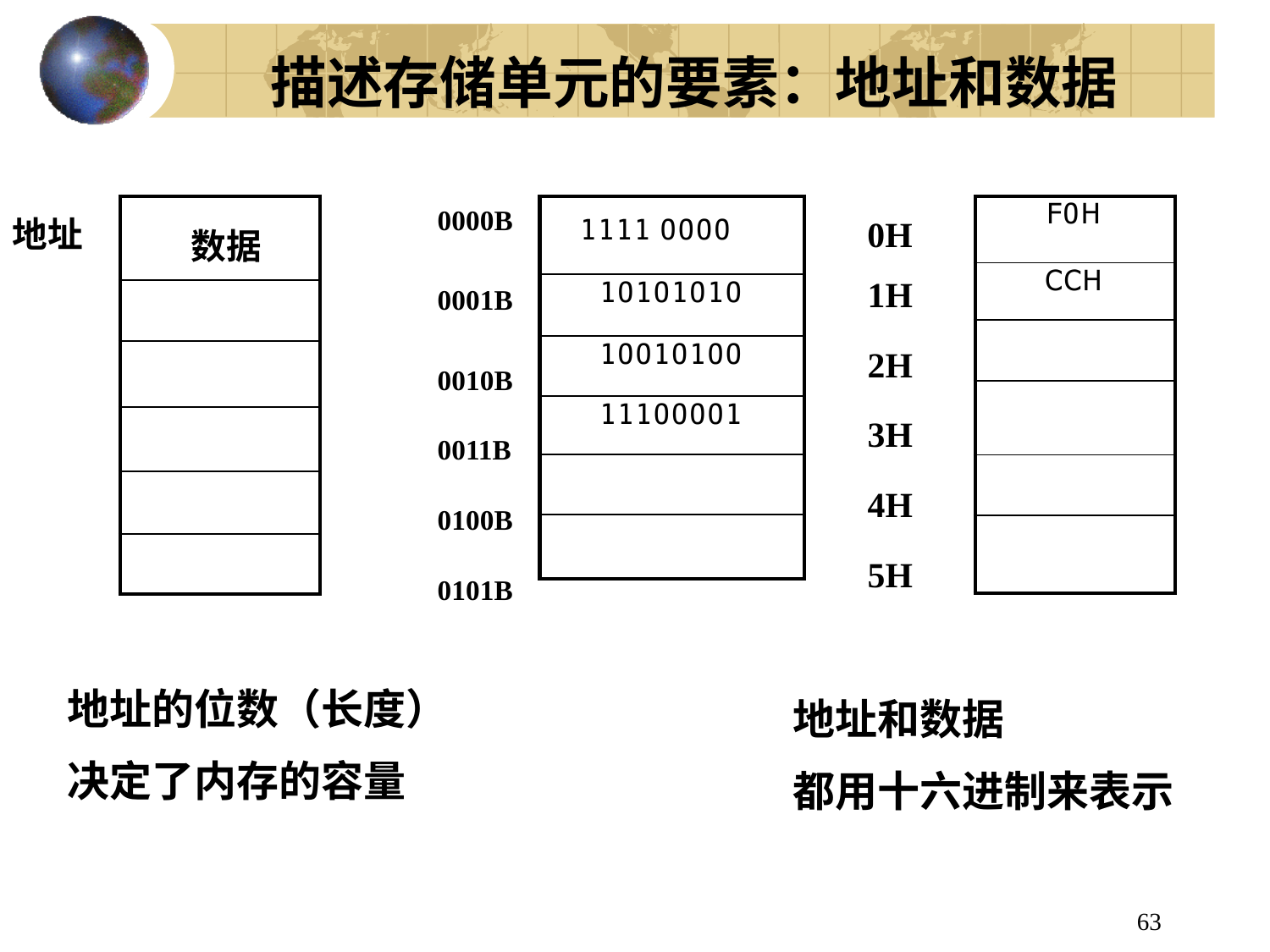

描述存储单元的要素：地址和数据
| 数据 |
| --- |
|  |
|  |
|  |
|  |
|  |
0000B
| 1111 0000 |
| --- |
| 10101010 |
| 10010100 |
| 11100001 |
|  |
|  |
| F0H |
| --- |
| CCH |
|  |
|  |
|  |
|  |

地址
0H
1H
0001B
2H
0010B
3H
0011B
4H
0100B
5H
0101B
地址的位数（长度）
决定了内存的容量
地址和数据
都用十六进制来表示
63